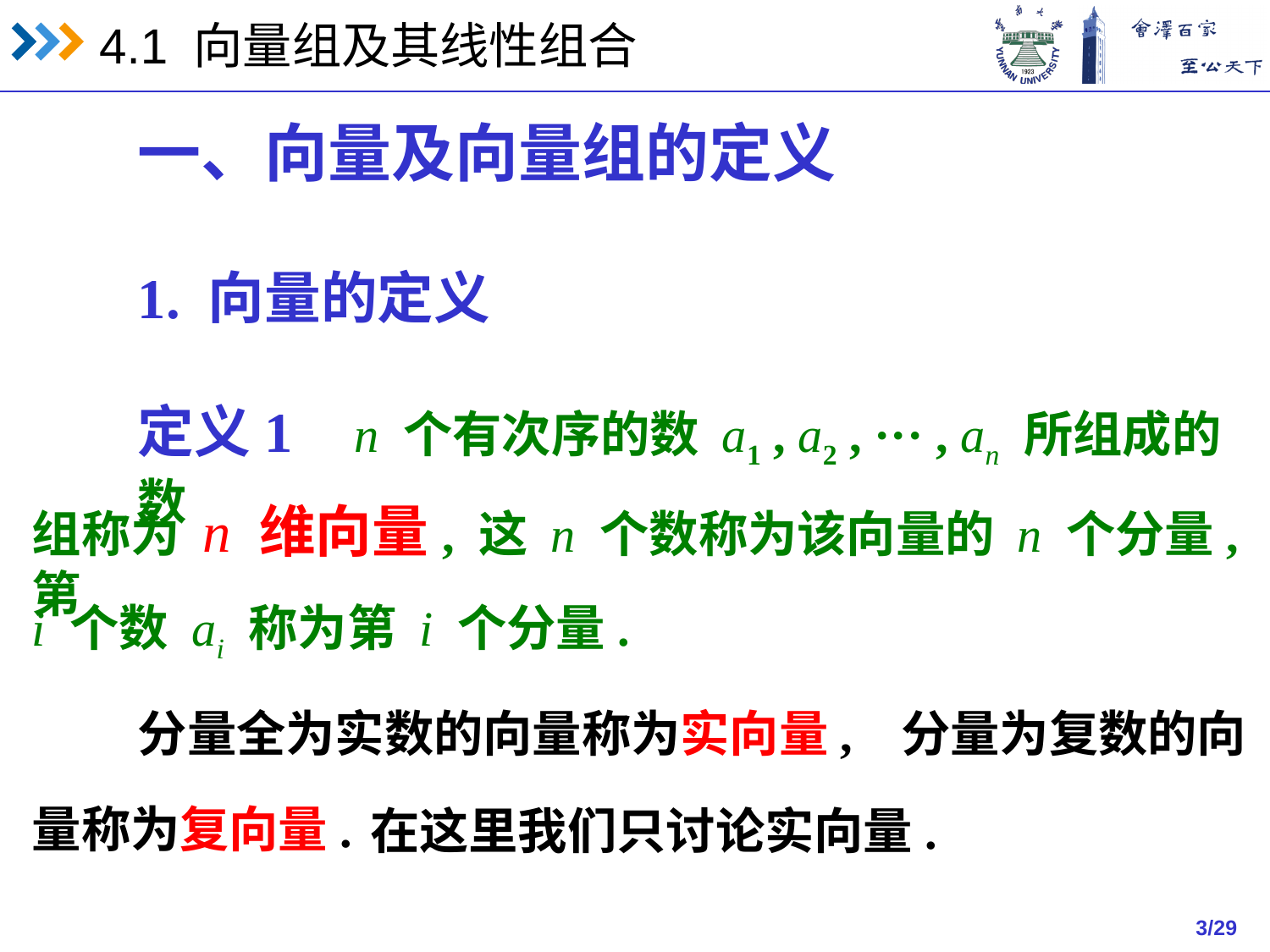

一、向量及向量组的定义
1. 向量的定义
定义1     n 个有次序的数 a1 , a2 , ··· , an 所组成的数
组称为 n 维向量, 这 n 个数称为该向量的 n 个分量,  第
i 个数 ai 称为第 i 个分量.
分量全为实数的向量称为实向量,   分量为复数的向
量称为复向量.
在这里我们只讨论实向量.